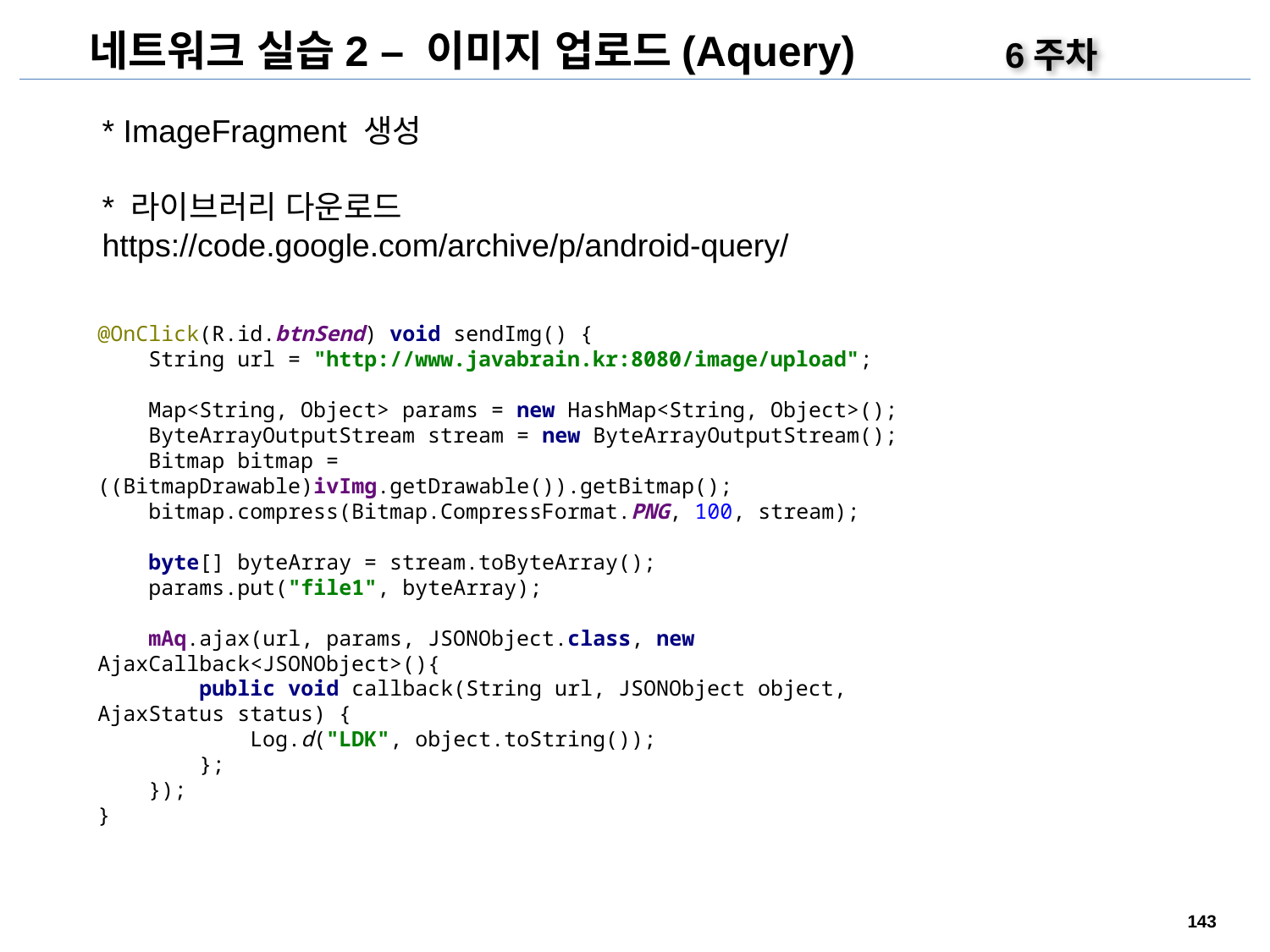

네트워크 실습2 – 이미지 업로드(Aquery)
6주차
* ImageFragment 생성

* 라이브러리 다운로드
https://code.google.com/archive/p/android-query/
@OnClick(R.id.btnSend) void sendImg() {
    String url = "http://www.javabrain.kr:8080/image/upload";
    Map<String, Object> params = new HashMap<String, Object>();
    ByteArrayOutputStream stream = new ByteArrayOutputStream();
    Bitmap bitmap = ((BitmapDrawable)ivImg.getDrawable()).getBitmap();
    bitmap.compress(Bitmap.CompressFormat.PNG, 100, stream);
    byte[] byteArray = stream.toByteArray();
    params.put("file1", byteArray);
    mAq.ajax(url, params, JSONObject.class, new AjaxCallback<JSONObject>(){
        public void callback(String url, JSONObject object, AjaxStatus status) {
            Log.d("LDK", object.toString());
        };
    });
}